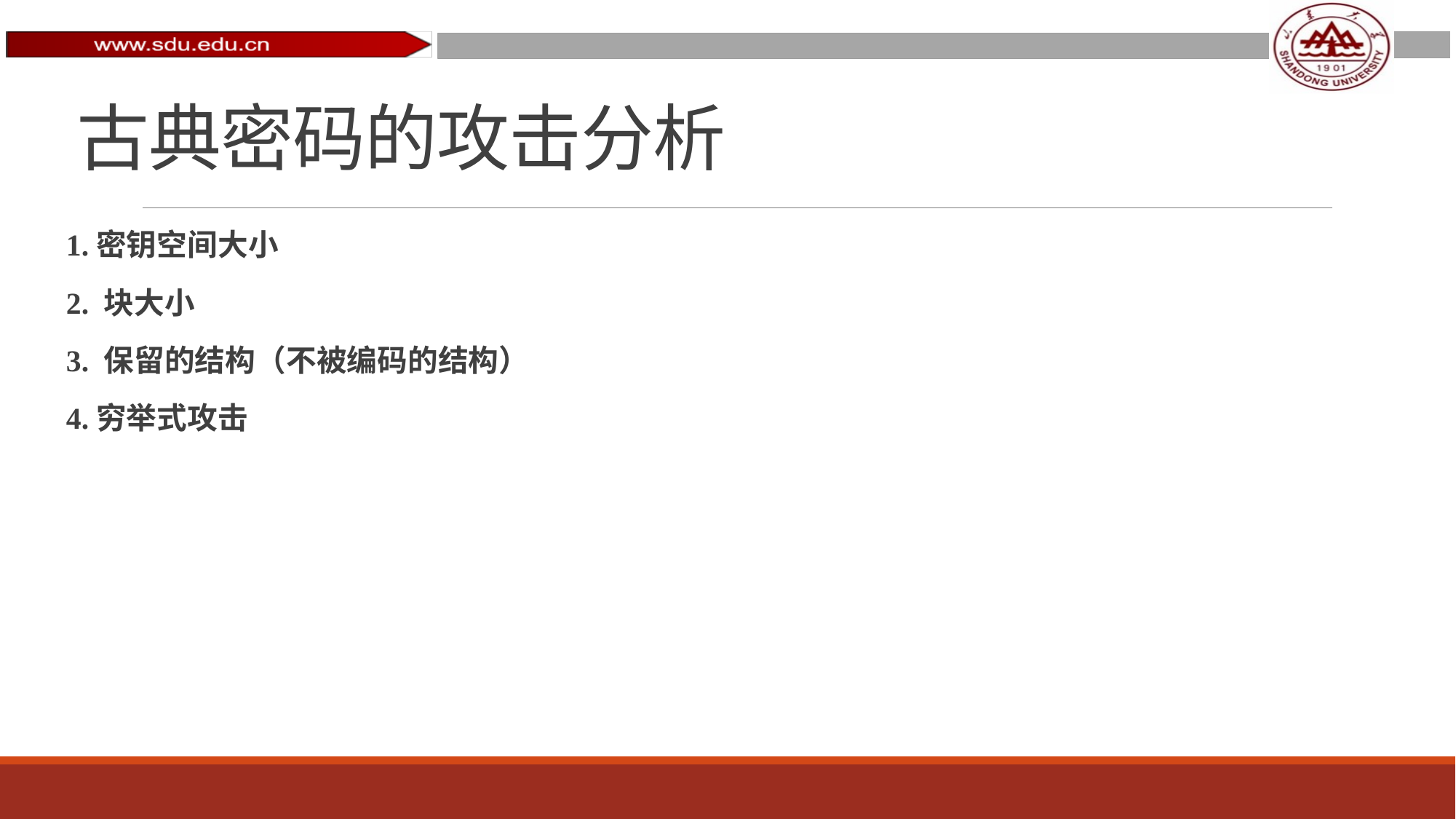

# 古典密码的攻击分析
1.密钥空间大小
2. 块大小
3. 保留的结构（不被编码的结构）
4.穷举式攻击